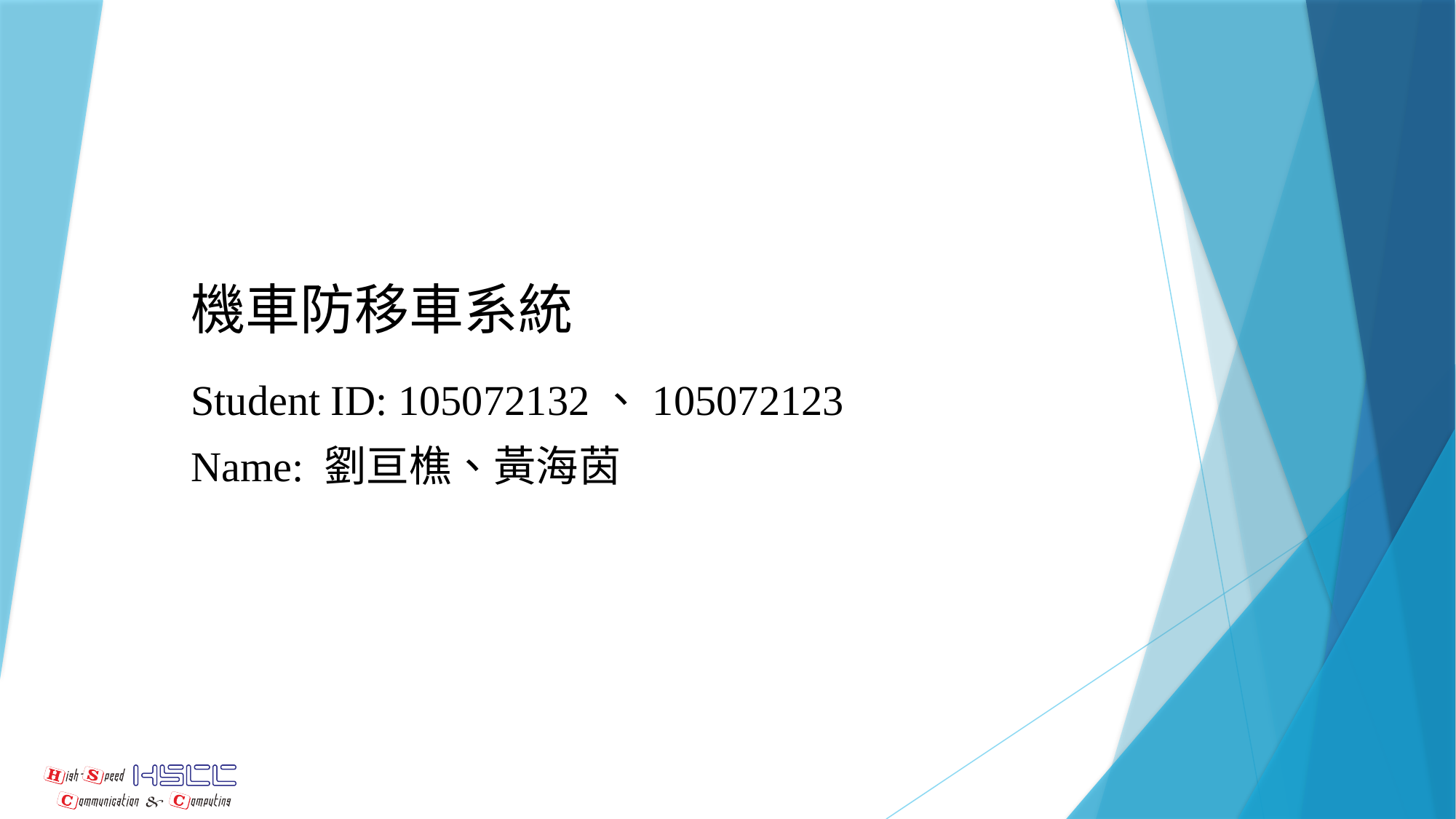

# 機車防移車系統
Student ID: 105072132、105072123
Name: 劉亘樵、黃海茵